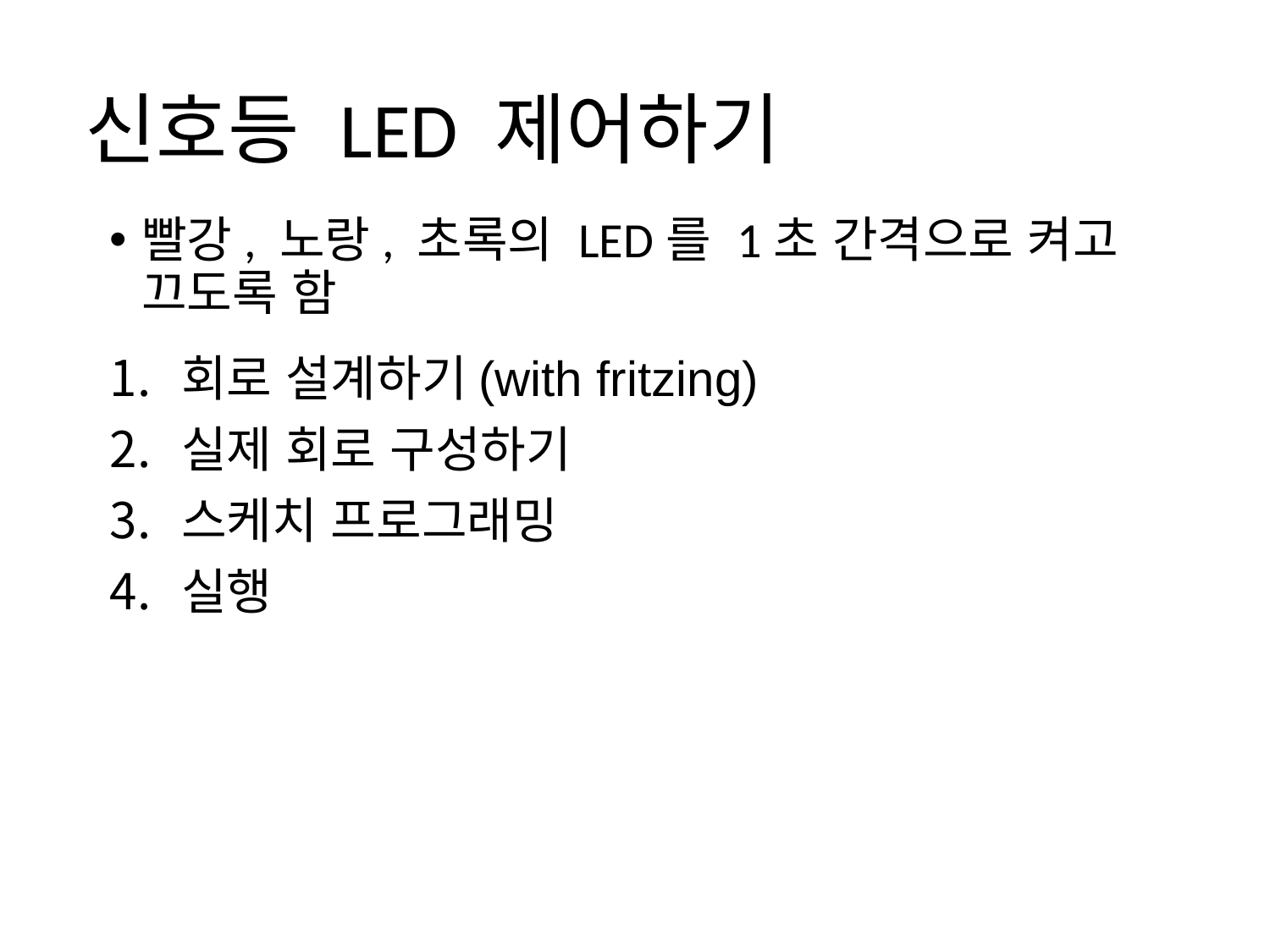

# 신호등 LED 제어하기
빨강, 노랑, 초록의 LED를 1초 간격으로 켜고 끄도록 함
회로 설계하기(with fritzing)
실제 회로 구성하기
스케치 프로그래밍
실행